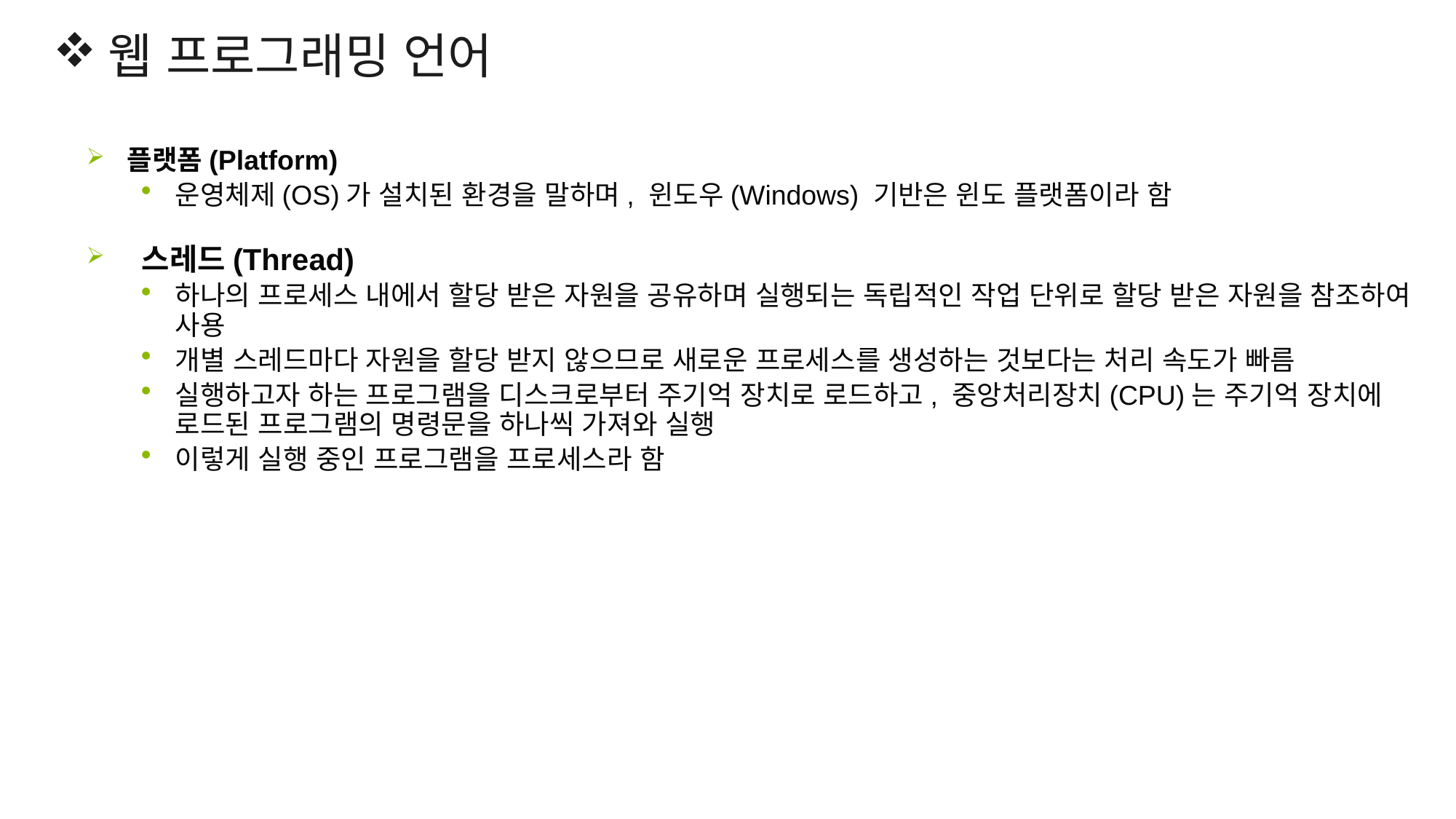

웹 프로그래밍 언어
플랫폼(Platform)
운영체제(OS)가 설치된 환경을 말하며, 윈도우(Windows) 기반은 윈도 플랫폼이라 함

 스레드(Thread)
하나의 프로세스 내에서 할당 받은 자원을 공유하며 실행되는 독립적인 작업 단위로 할당 받은 자원을 참조하여 사용
개별 스레드마다 자원을 할당 받지 않으므로 새로운 프로세스를 생성하는 것보다는 처리 속도가 빠름
실행하고자 하는 프로그램을 디스크로부터 주기억 장치로 로드하고, 중앙처리장치(CPU)는 주기억 장치에 로드된 프로그램의 명령문을 하나씩 가져와 실행
이렇게 실행 중인 프로그램을 프로세스라 함